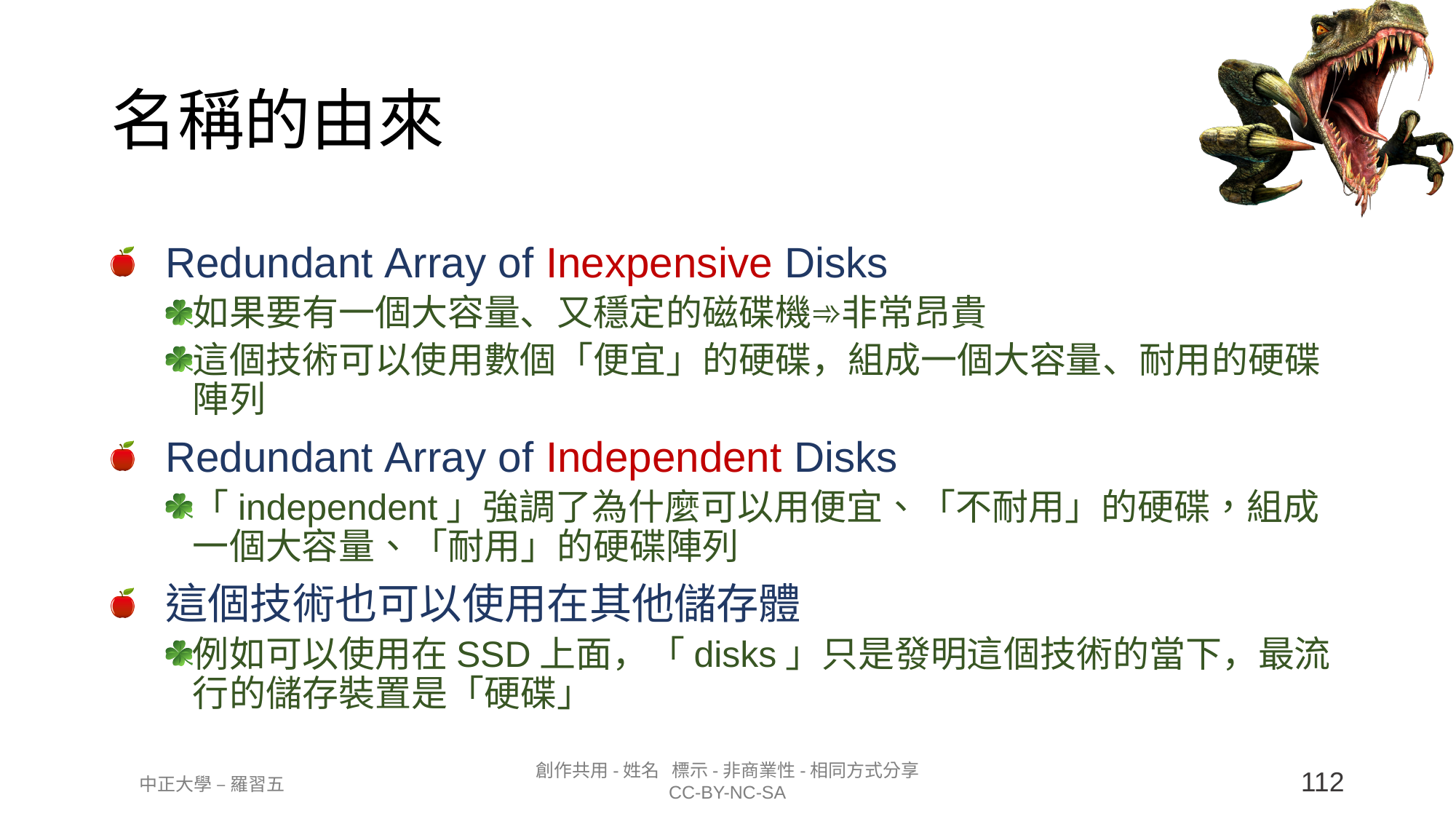

# 名稱的由來
Redundant Array of Inexpensive Disks
如果要有一個大容量、又穩定的磁碟機➾非常昂貴
這個技術可以使用數個「便宜」的硬碟，組成一個大容量、耐用的硬碟陣列
Redundant Array of Independent Disks
「independent」強調了為什麼可以用便宜、「不耐用」的硬碟，組成一個大容量、「耐用」的硬碟陣列
這個技術也可以使用在其他儲存體
例如可以使用在SSD上面，「disks」只是發明這個技術的當下，最流行的儲存裝置是「硬碟」